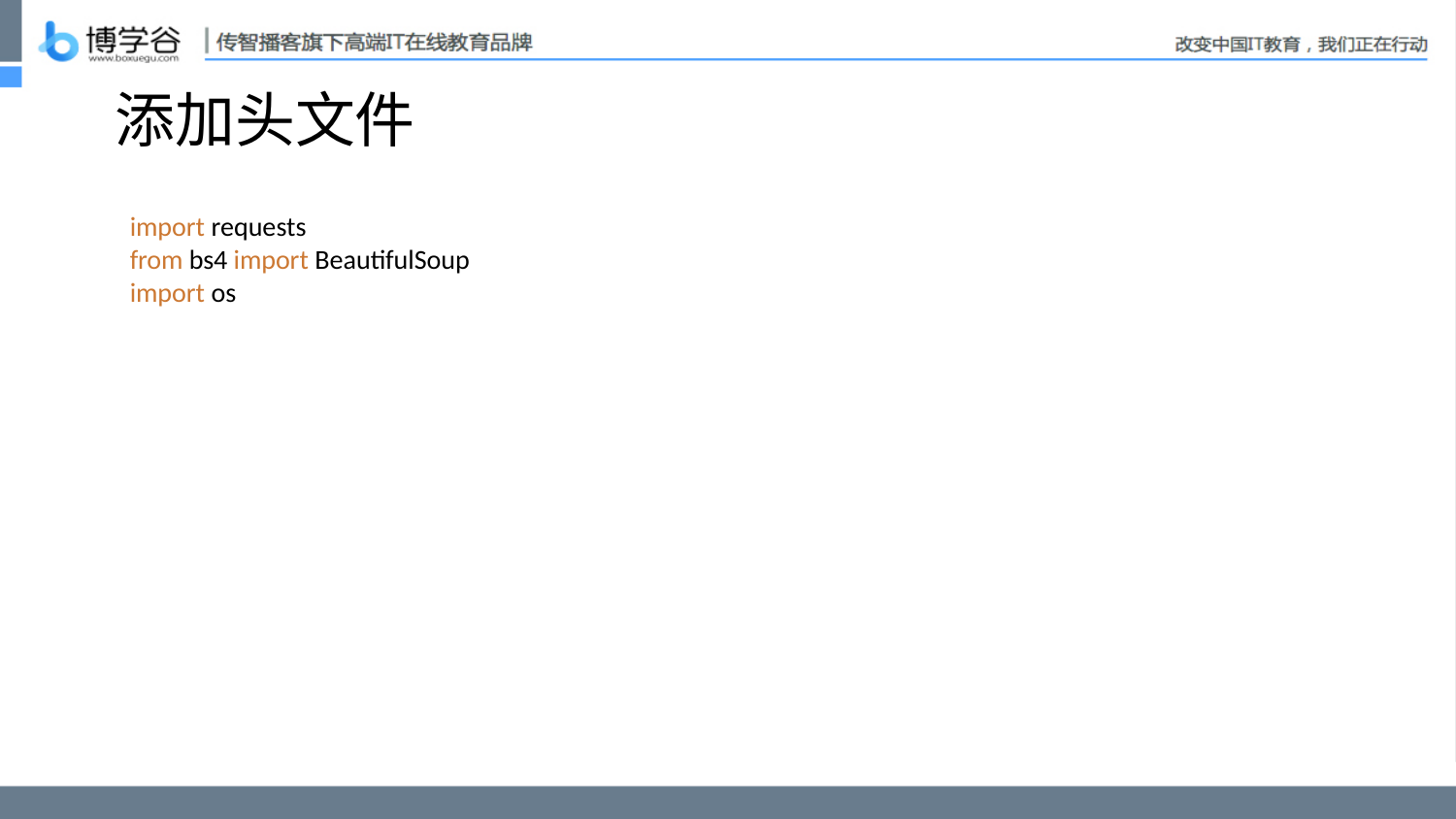

# 添加头文件
import requests
from bs4 import BeautifulSoup
import os